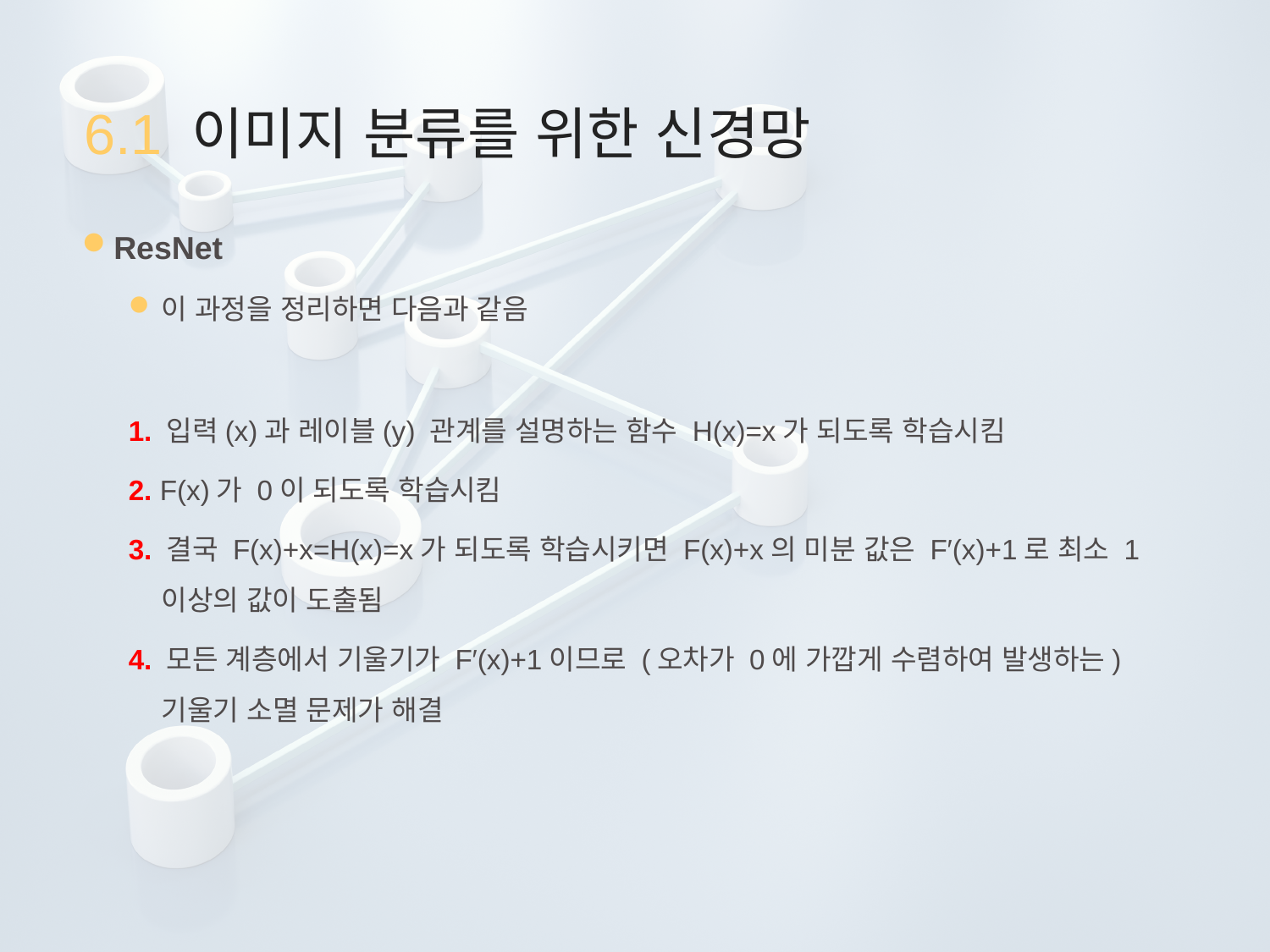

# 6.1 이미지 분류를 위한 신경망
ResNet
이 과정을 정리하면 다음과 같음

1. 입력(x)과 레이블(y) 관계를 설명하는 함수 H(x)=x가 되도록 학습시킴
2. F(x)가 0이 되도록 학습시킴
3. 결국 F(x)+x=H(x)=x가 되도록 학습시키면 F(x)+x의 미분 값은 F′(x)+1로 최소 1 이상의 값이 도출됨
4. 모든 계층에서 기울기가 F′(x)+1이므로 (오차가 0에 가깝게 수렴하여 발생하는) 기울기 소멸 문제가 해결